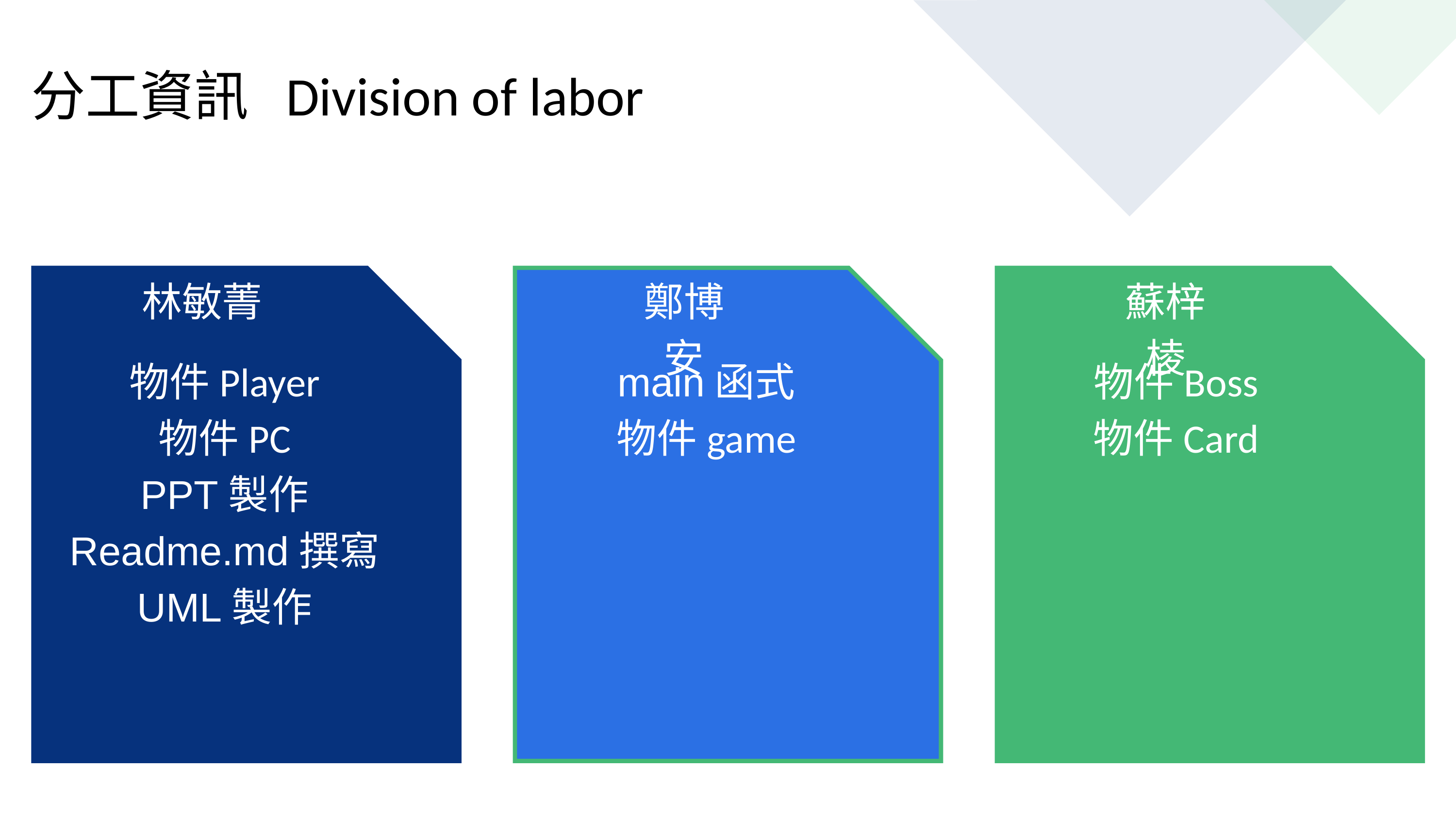

分工資訊  Division of labor

林敏菁
鄭博安
蘇梓棱
物件Player
物件PC
PPT製作
Readme.md撰寫
UML製作
main函式
物件game
物件Boss
物件Card